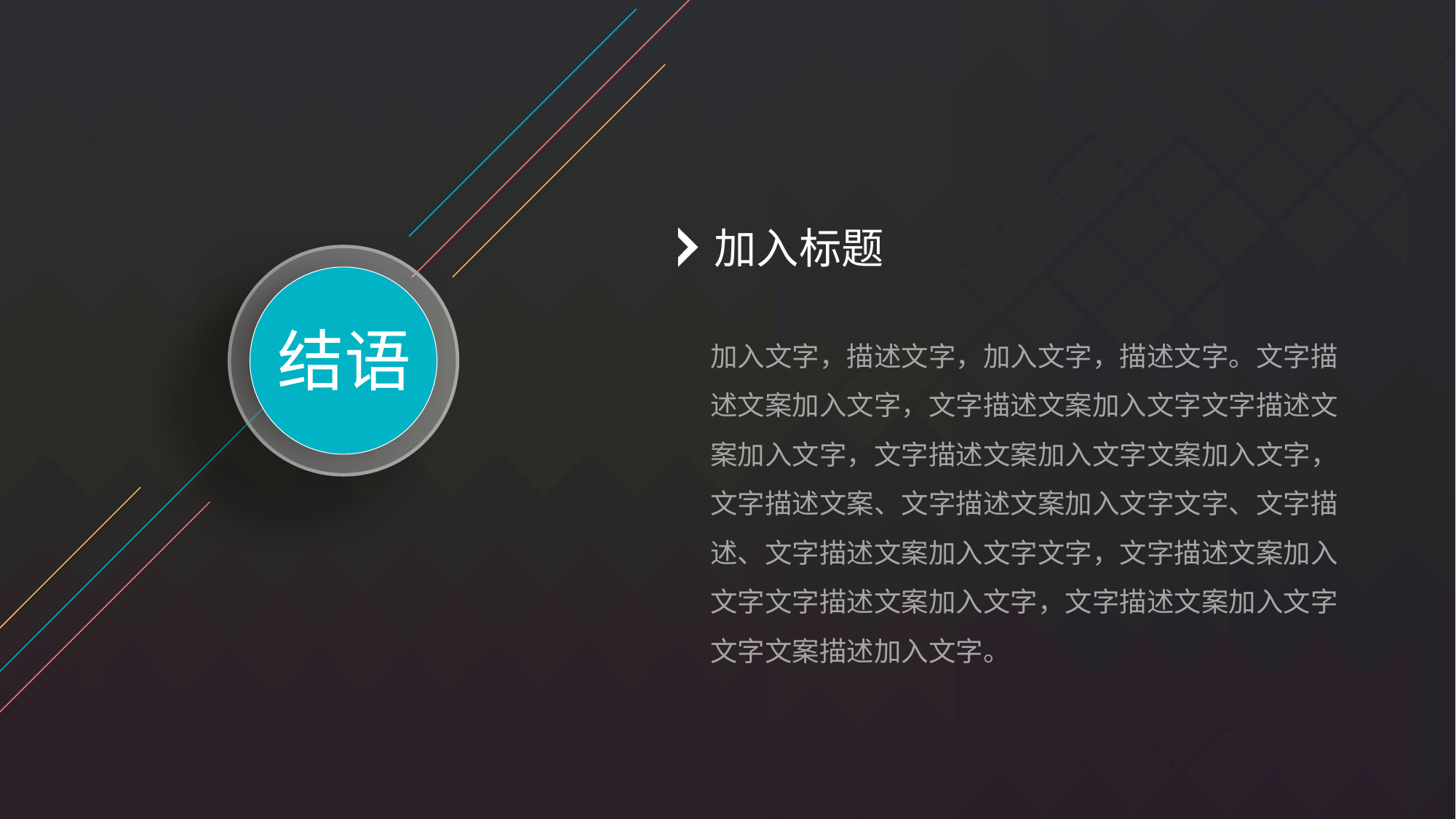

加入标题

结语
加入文字，描述文字，加入文字，描述文字。文字描述文案加入文字，文字描述文案加入文字文字描述文案加入文字，文字描述文案加入文字文案加入文字，文字描述文案、文字描述文案加入文字文字、文字描述、文字描述文案加入文字文字，文字描述文案加入文字文字描述文案加入文字，文字描述文案加入文字文字文案描述加入文字。